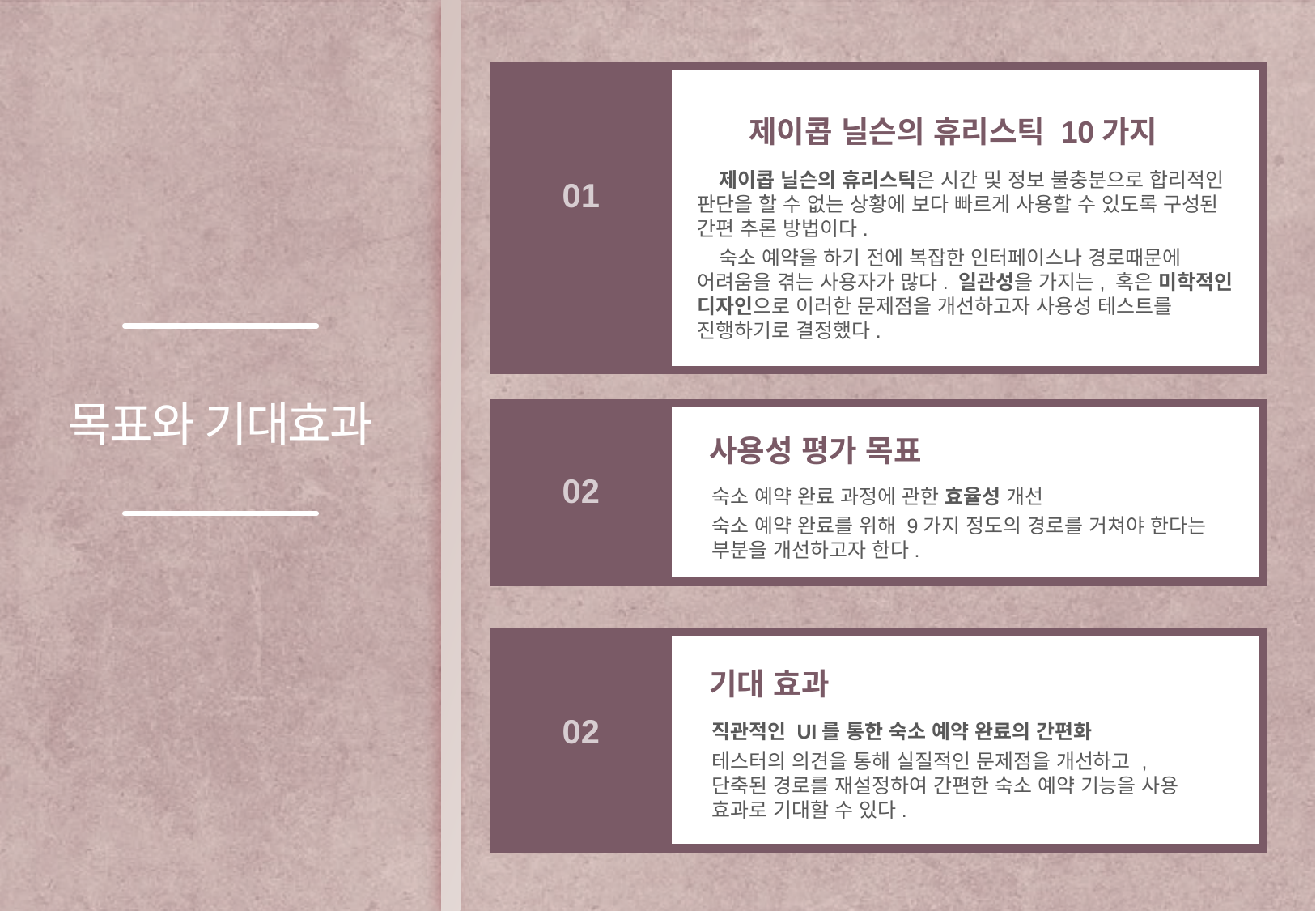

제이콥 닐슨의 휴리스틱 10가지
   제이콥 닐슨의 휴리스틱은 시간 및 정보 불충분으로 합리적인 판단을 할 수 없는 상황에 보다 빠르게 사용할 수 있도록 구성된 간편 추론 방법이다.
   숙소 예약을 하기 전에 복잡한 인터페이스나 경로때문에 어려움을 겪는 사용자가 많다. 일관성을 가지는, 혹은 미학적인 디자인으로 이러한 문제점을 개선하고자 사용성 테스트를 진행하기로 결정했다.

01
목표와 기대효과

사용성 평가 목표
숙소 예약 완료 과정에 관한 효율성 개선
숙소 예약 완료를 위해 9가지 정도의 경로를 거쳐야 한다는 부분을 개선하고자 한다.
02

기대 효과
직관적인 UI를 통한 숙소 예약 완료의 간편화
테스터의 의견을 통해 실질적인 문제점을 개선하고 , 단축된 경로를 재설정하여 간편한 숙소 예약 기능을 사용 효과로 기대할 수 있다.
02